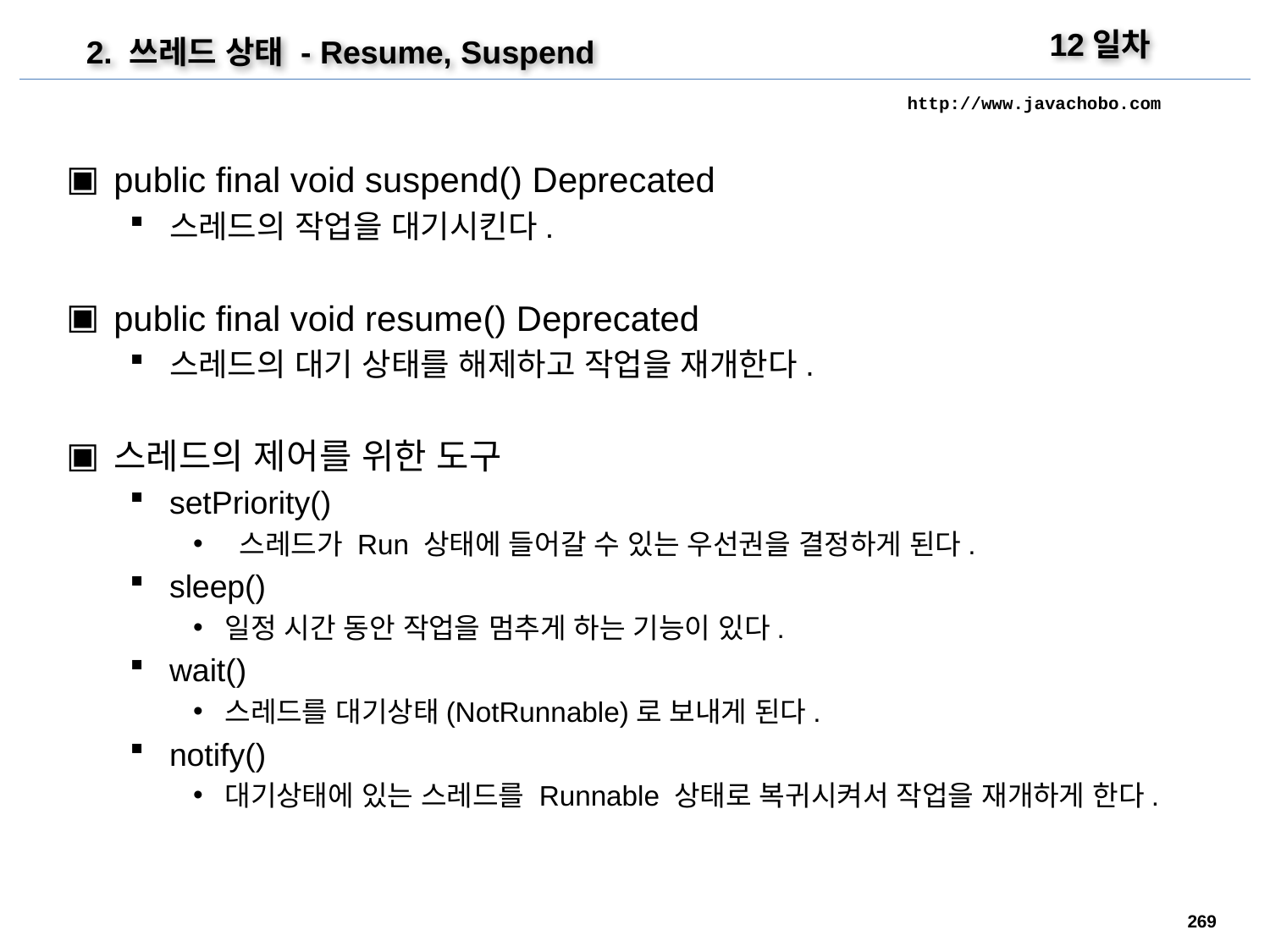

12일차
2. 쓰레드 상태 - Resume, Suspend
http://www.javachobo.com
public final void suspend() Deprecated
스레드의 작업을 대기시킨다.

public final void resume() Deprecated
스레드의 대기 상태를 해제하고 작업을 재개한다.

스레드의 제어를 위한 도구
setPriority()
 스레드가 Run 상태에 들어갈 수 있는 우선권을 결정하게 된다.
sleep()
일정 시간 동안 작업을 멈추게 하는 기능이 있다.
wait()
스레드를 대기상태(NotRunnable)로 보내게 된다.
notify()
대기상태에 있는 스레드를 Runnable 상태로 복귀시켜서 작업을 재개하게 한다.